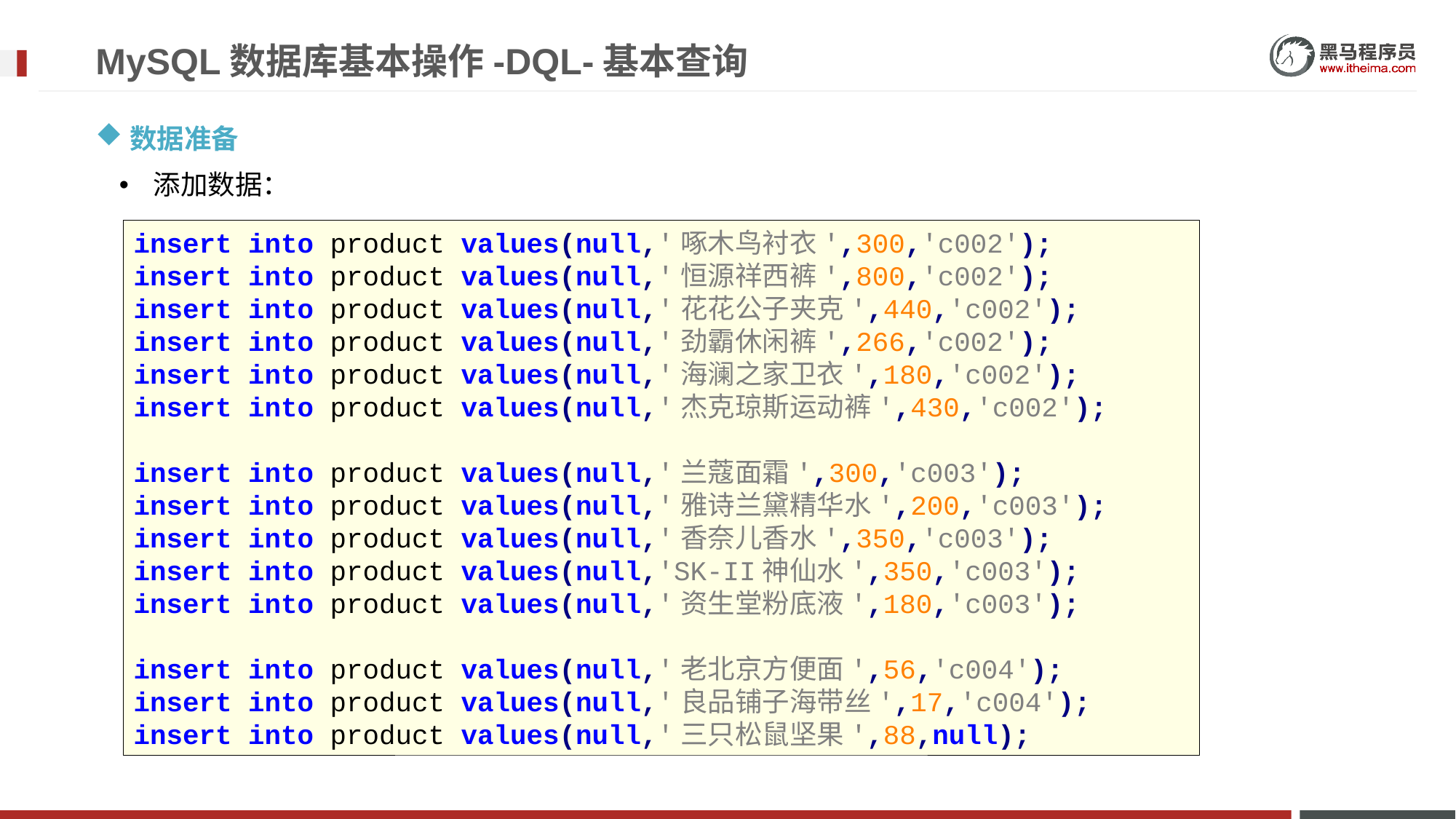

# MySQL数据库基本操作-DQL-基本查询
数据准备
添加数据：
insert into product values(null,'啄木鸟衬衣',300,'c002');
insert into product values(null,'恒源祥西裤',800,'c002');
insert into product values(null,'花花公子夹克',440,'c002');
insert into product values(null,'劲霸休闲裤',266,'c002');
insert into product values(null,'海澜之家卫衣',180,'c002');
insert into product values(null,'杰克琼斯运动裤',430,'c002');

insert into product values(null,'兰蔻面霜',300,'c003');
insert into product values(null,'雅诗兰黛精华水',200,'c003');
insert into product values(null,'香奈儿香水',350,'c003');
insert into product values(null,'SK-II神仙水',350,'c003');
insert into product values(null,'资生堂粉底液',180,'c003');

insert into product values(null,'老北京方便面',56,'c004');
insert into product values(null,'良品铺子海带丝',17,'c004');
insert into product values(null,'三只松鼠坚果',88,null);